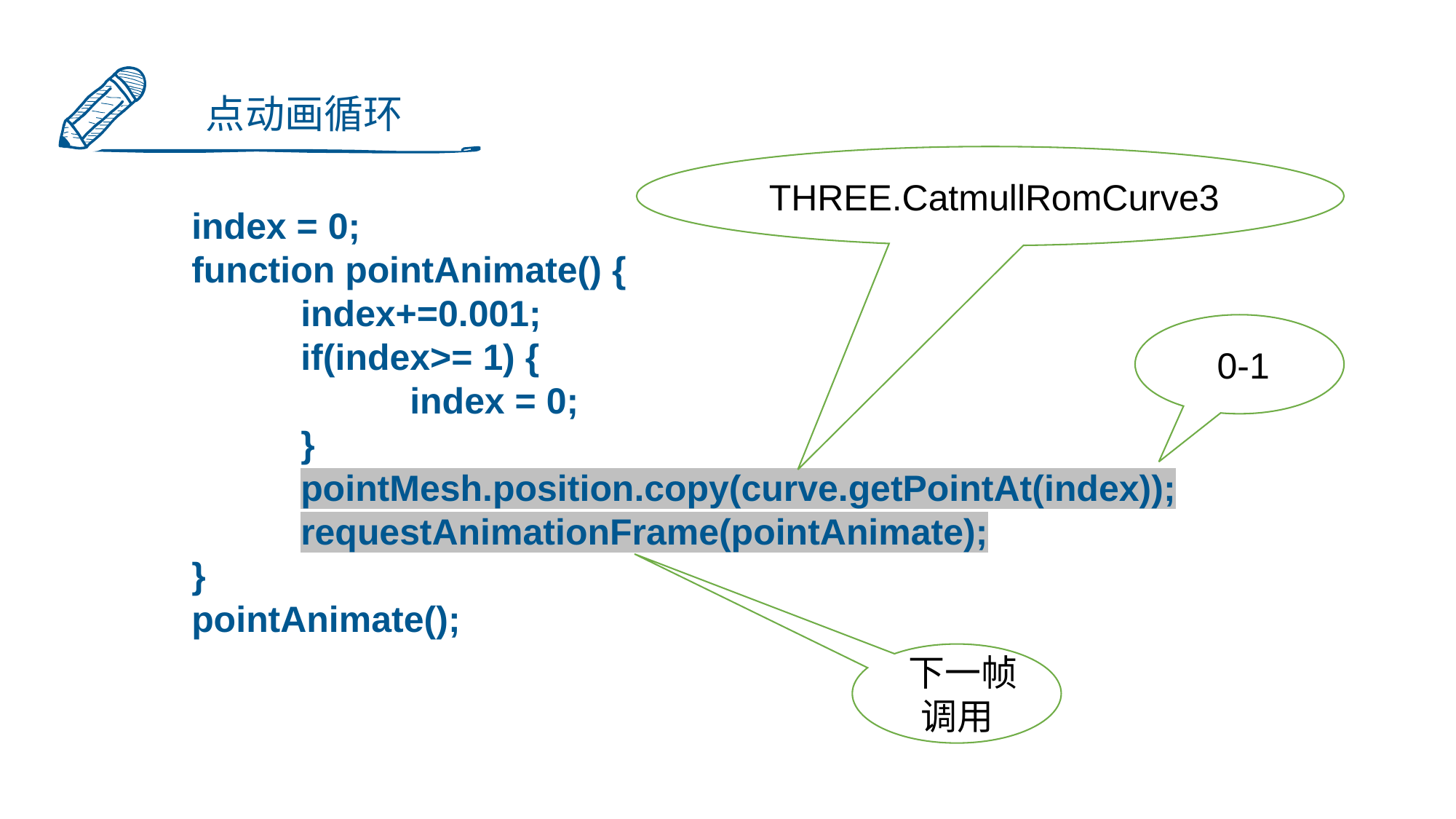

点动画循环

 THREE.CatmullRomCurve3
index = 0;
function pointAnimate() {
	index+=0.001;
	if(index>= 1) {
		index = 0;
	}
	pointMesh.position.copy(curve.getPointAt(index));
	requestAnimationFrame(pointAnimate);
}
pointAnimate();
 0-1
 下一帧调用